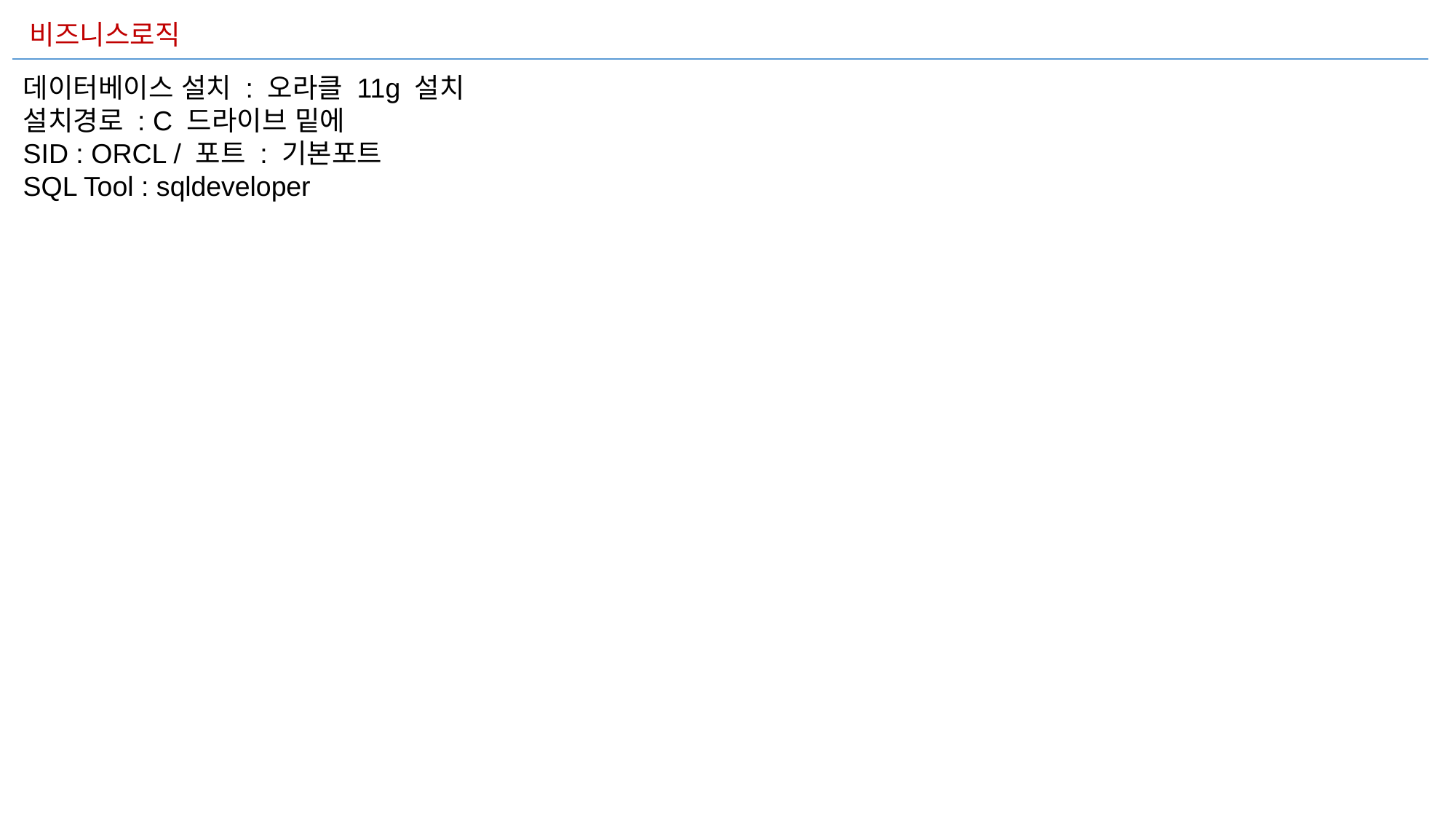

비즈니스로직
데이터베이스 설치 : 오라클 11g 설치
설치경로 : C 드라이브 밑에
SID : ORCL / 포트 : 기본포트
SQL Tool : sqldeveloper